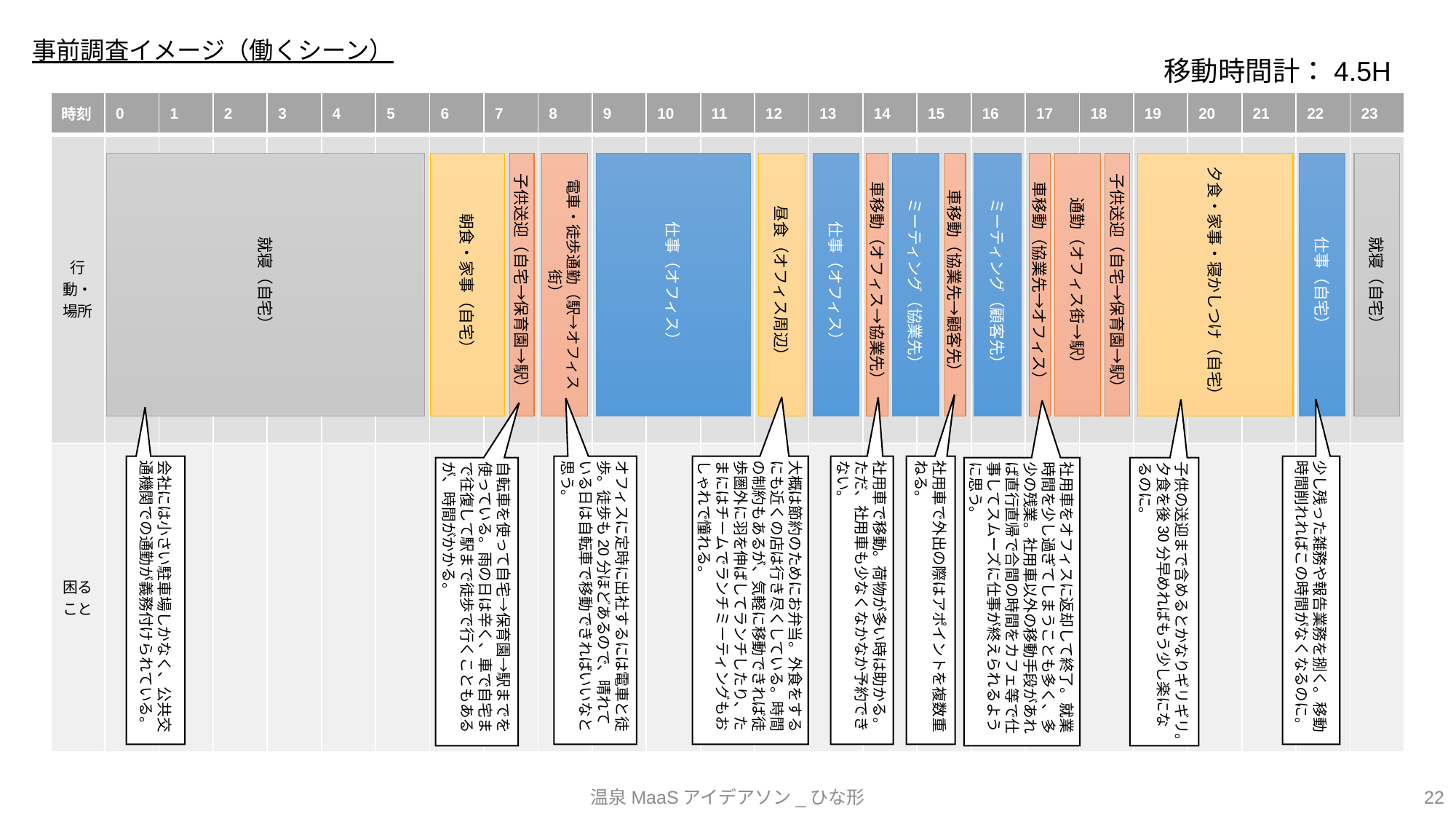

事前調査イメージ（働くシーン）
移動時間計：4.5H
| 時刻 | 0 | 1 | 2 | 3 | 4 | 5 | 6 | 7 | 8 | 9 | 10 | 11 | 12 | 13 | 14 | 15 | 16 | 17 | 18 | 19 | 20 | 21 | 22 | 23 |
| --- | --- | --- | --- | --- | --- | --- | --- | --- | --- | --- | --- | --- | --- | --- | --- | --- | --- | --- | --- | --- | --- | --- | --- | --- |
| 行動・場所 |  |  |  |  |  |  |  |  |  |  |  |  |  |  |  |  |  |  |  |  |  |  |  |  |
| 困ること |  |  |  |  |  |  |  |  |  |  |  |  |  |  |  |  |  |  |  |  |  |  |  |  |
子供送迎（自宅→保育園→駅）
夕食・家事・寝かしつけ（自宅）
仕事（自宅）
就寝（自宅）
通勤（オフィス街→駅）
子供送迎（自宅→保育園→駅）
車移動（オフィス→協業先）
ミーティング（協業先）
ミーティング（顧客先）
車移動（協業先→オフィス）
車移動（協業先→顧客先）
仕事（オフィス）
電車・徒歩通勤（駅→オフィス街）
就寝（自宅）
朝食・家事（自宅）
昼食（オフィス周辺）
仕事（オフィス）
少し残った雑務や報告業務を捌く。移動時間削れればこの時間がなくなるのに。
オフィスに定時に出社するには電車と徒歩。徒歩も20分ほどあるので、晴れている日は自転車で移動できればいいなと思う。
会社には小さい駐車場しかなく、公共交通機関での通勤が義務付けられている。
大概は節約のためにお弁当。外食をするにも近くの店は行き尽くしている。時間の制約もあるが、気軽に移動できれば徒歩圏外に羽を伸ばしてランチしたり、たまにはチームでランチミーティングもおしゃれで憧れる。
社用車で外出の際はアポイントを複数重ねる。
社用車で移動。荷物が多い時は助かる。ただ、社用車も少なくなかなか予約できない。
社用車をオフィスに返却して終了。就業時間を少し過ぎてしまうことも多く、多少の残業。社用車以外の移動手段があれば直行直帰で合間の時間をカフェ等で仕事してスムーズに仕事が終えられるように思う。
子供の送迎まで含めるとかなりギリギリ。夕食を後30分早めればもう少し楽になるのに。
自転車を使って自宅→保育園→駅までを使っている。雨の日は辛く、車で自宅まで往復して駅まで徒歩で行くこともあるが、時間がかかる。
温泉MaaSアイデアソン_ひな形
22